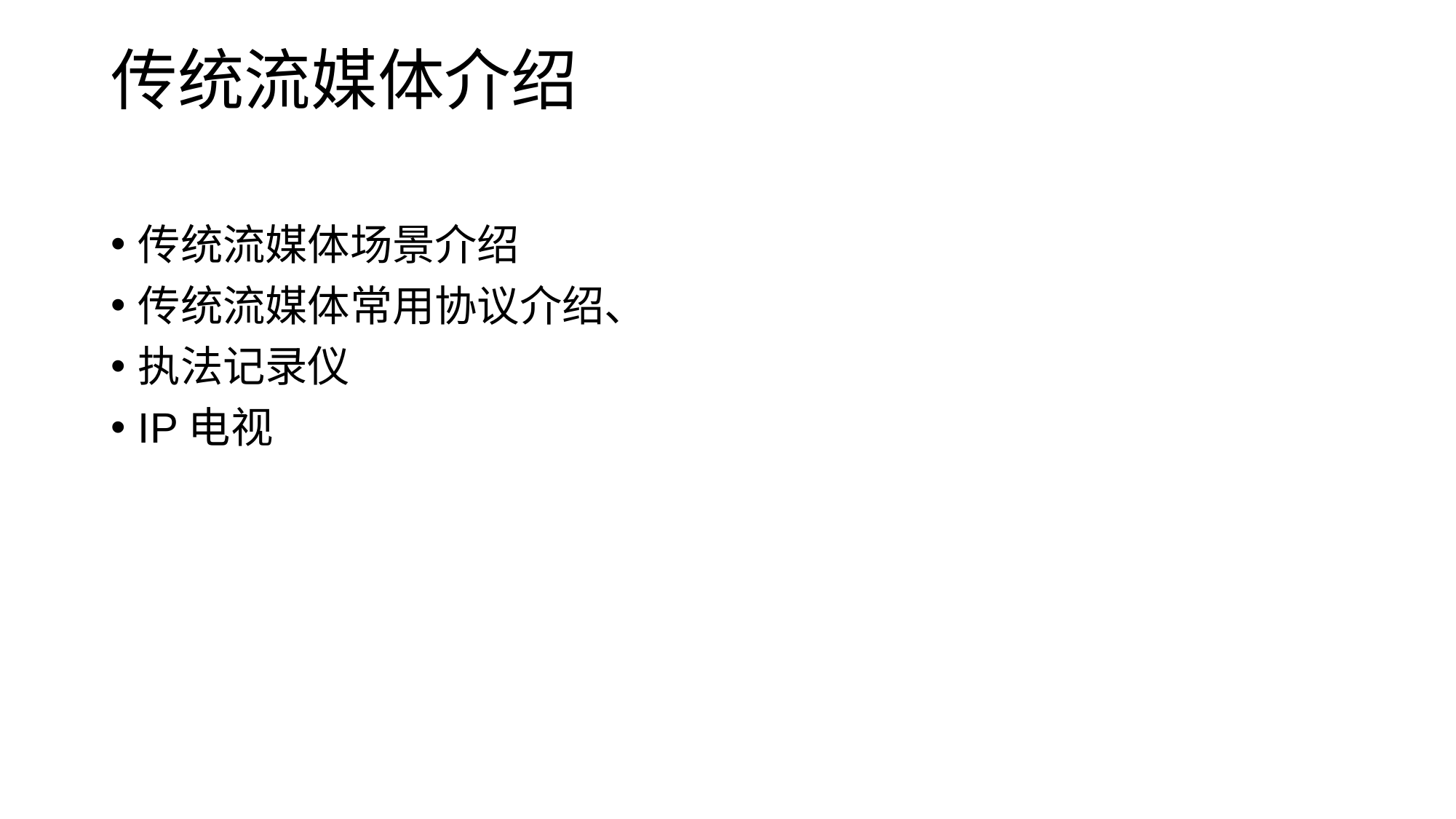

# 传统流媒体介绍
传统流媒体场景介绍
传统流媒体常用协议介绍、
执法记录仪
IP电视